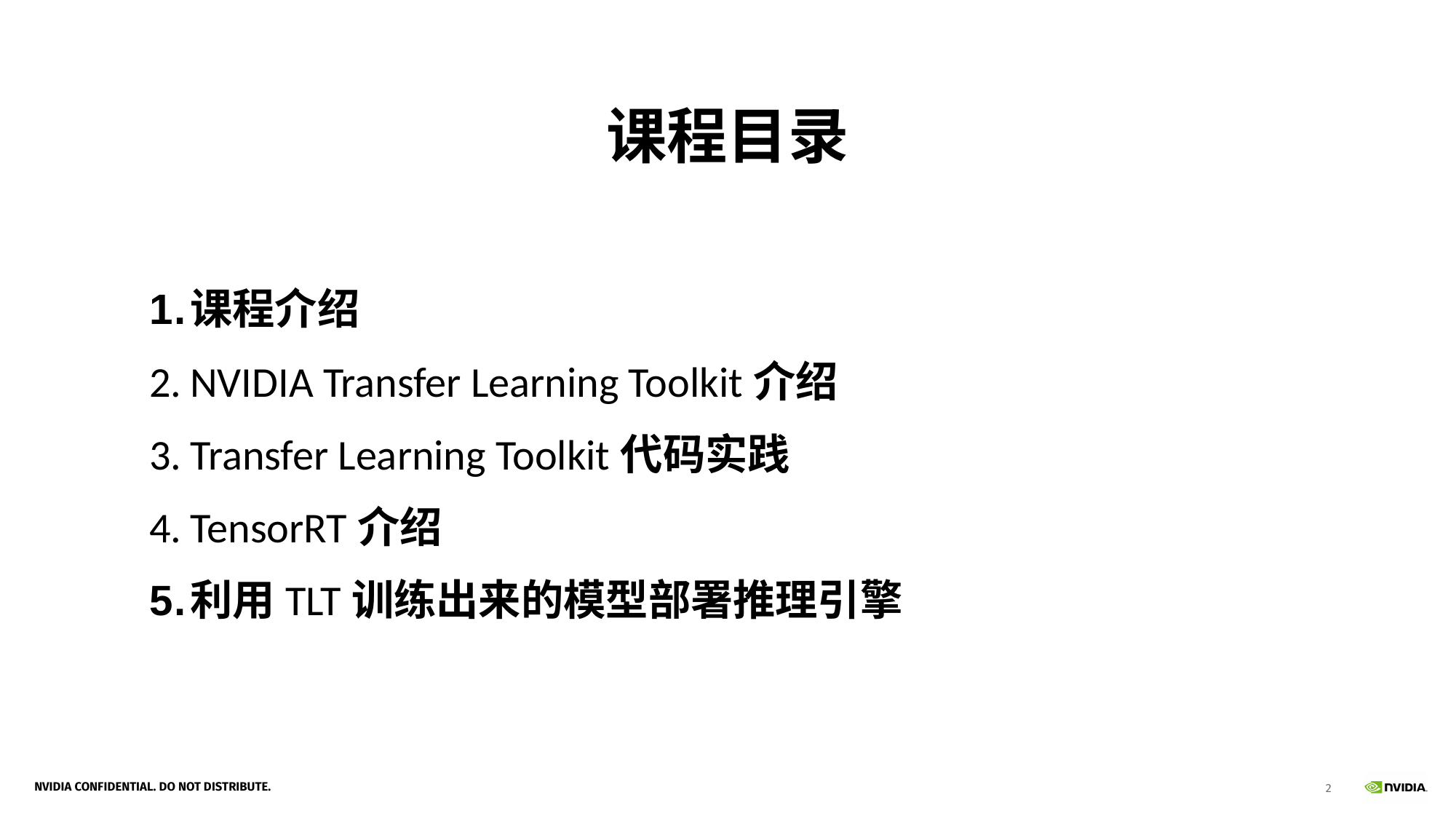

# 课程目录
课程介绍
NVIDIA Transfer Learning Toolkit介绍
Transfer Learning Toolkit代码实践
TensorRT介绍
利用TLT训练出来的模型部署推理引擎